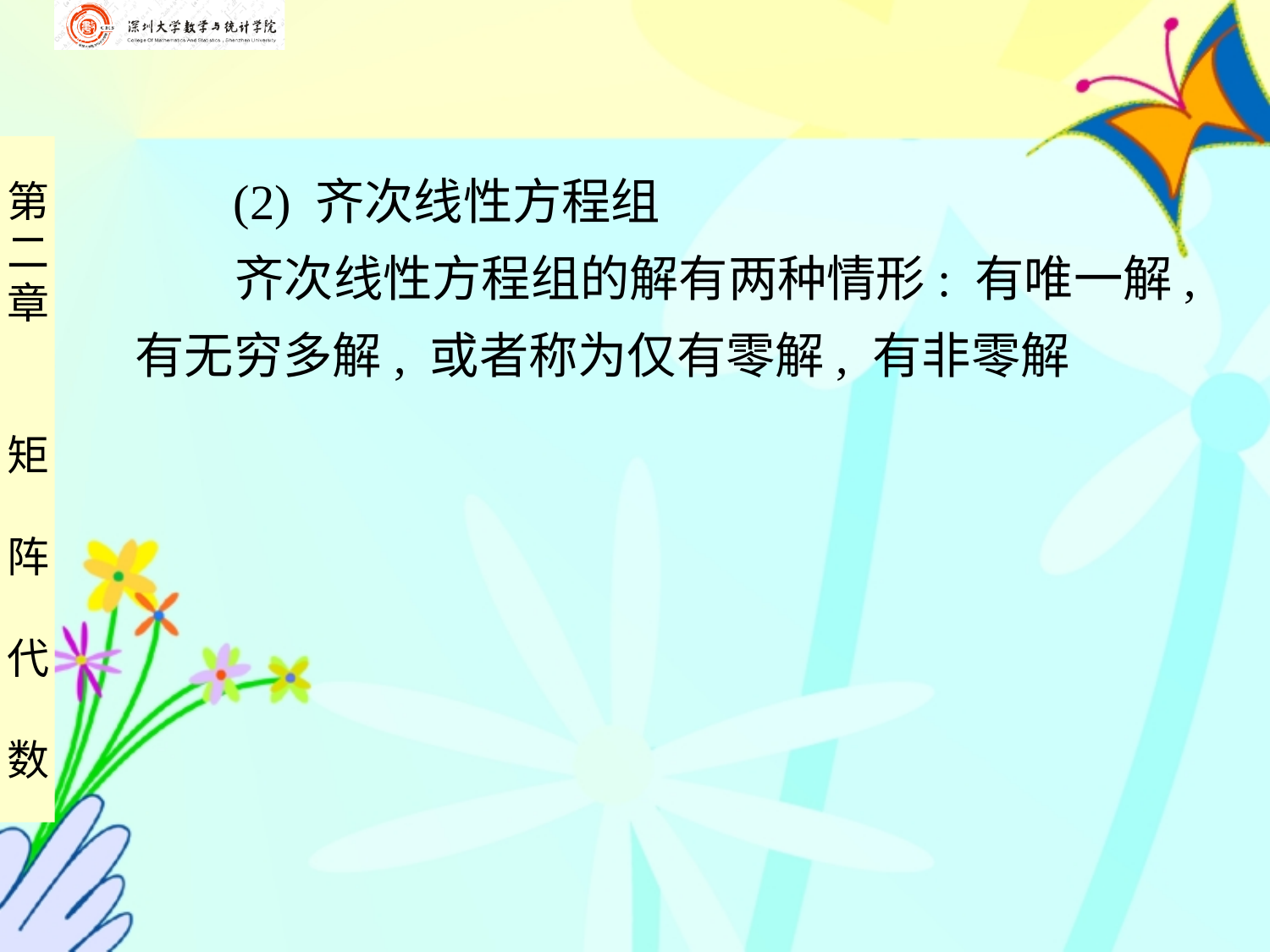

(2) 齐次线性方程组
        齐次线性方程组的解有两种情形: 有唯一解,
有无穷多解, 或者称为仅有零解, 有非零解